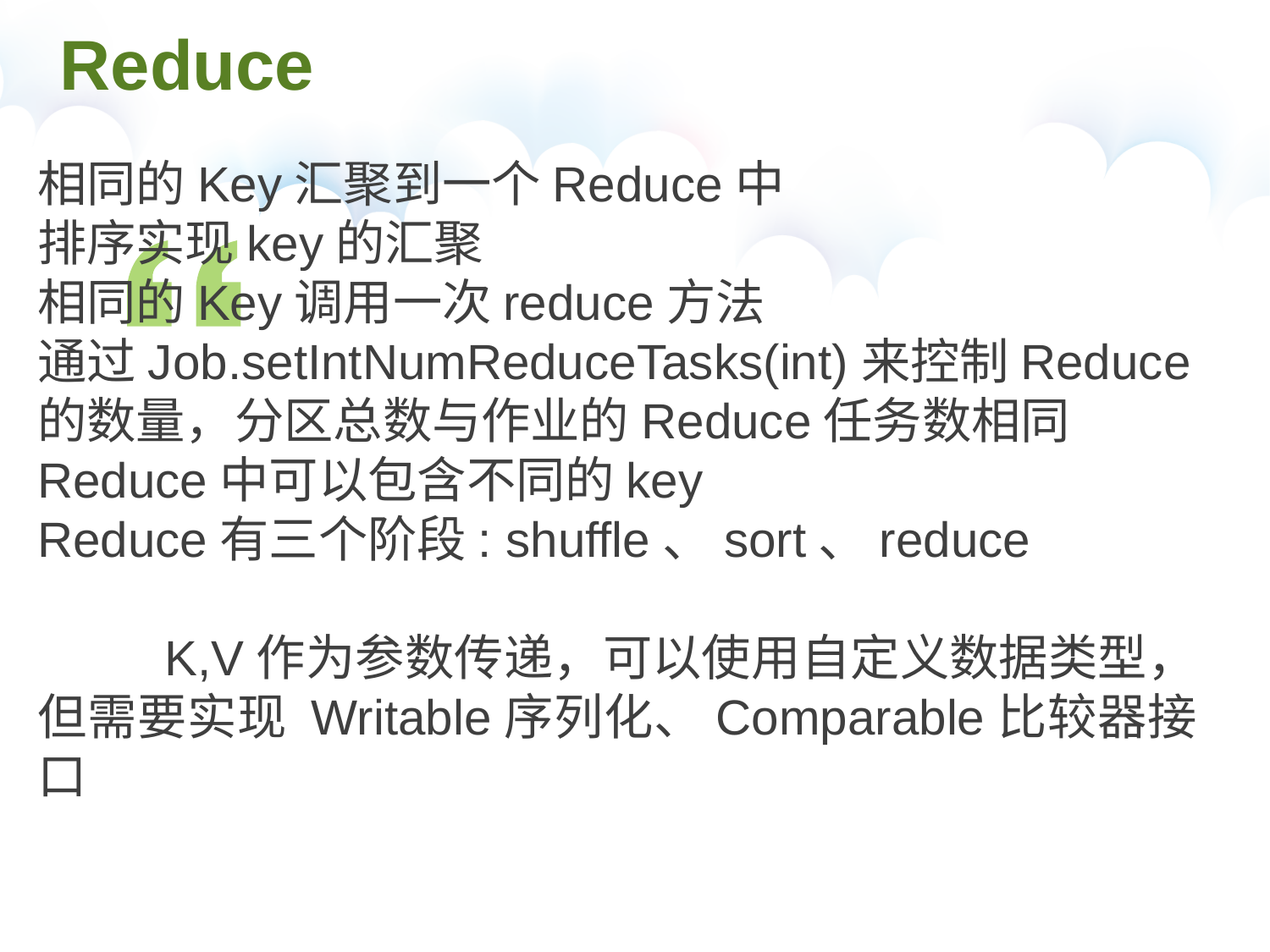

# Reduce
相同的Key汇聚到一个Reduce中
排序实现key的汇聚
相同的Key调用一次reduce方法
通过Job.setIntNumReduceTasks(int)来控制Reduce的数量，分区总数与作业的Reduce任务数相同
Reduce中可以包含不同的key
Reduce有三个阶段: shuffle、sort、reduce

	K,V作为参数传递，可以使用自定义数据类型，但需要实现 Writable序列化、Comparable比较器接口